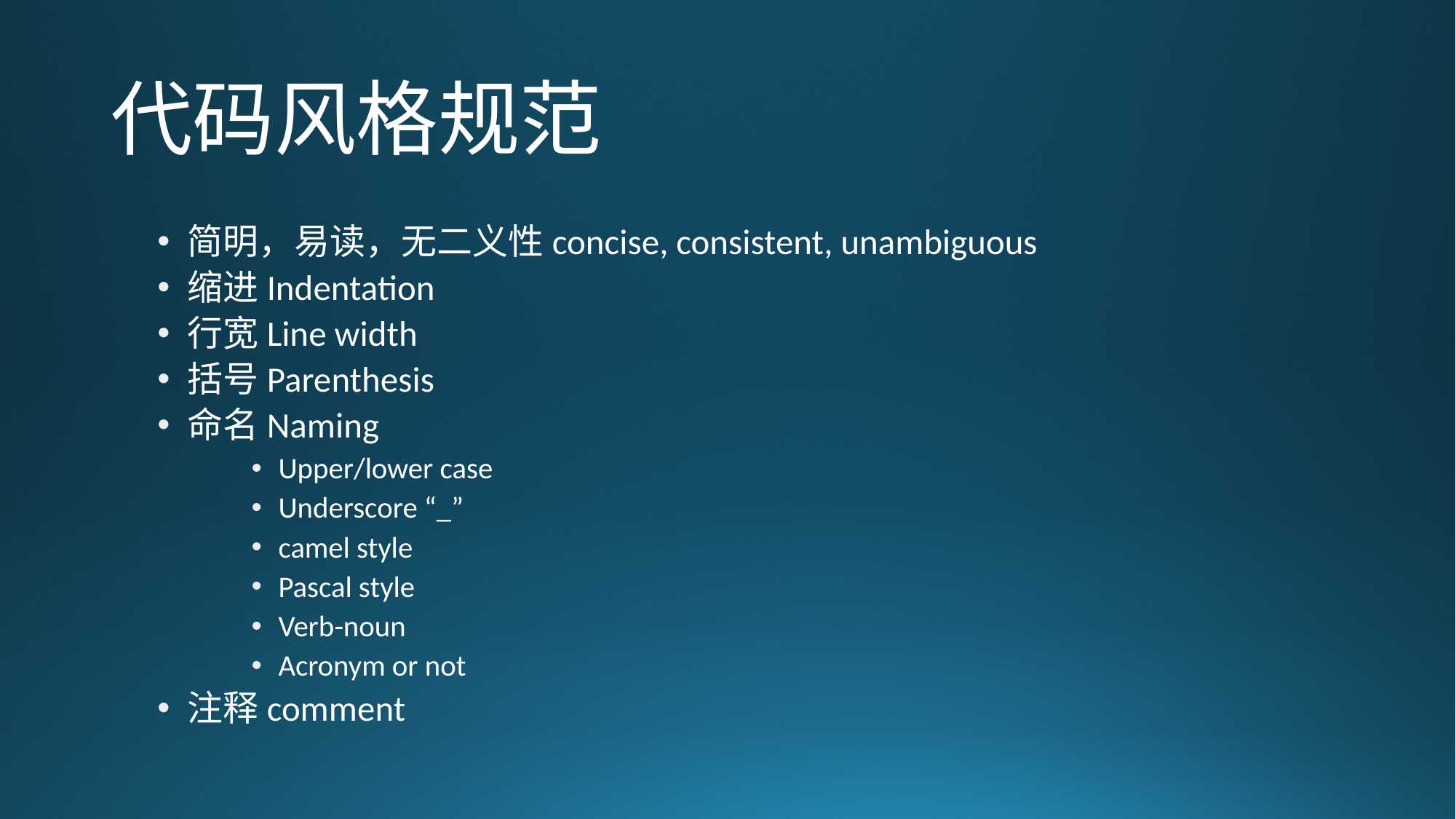

# 代码风格规范
简明，易读，无二义性concise, consistent, unambiguous
缩进Indentation
行宽Line width
括号Parenthesis
命名Naming
Upper/lower case
Underscore “_”
camel style
Pascal style
Verb-noun
Acronym or not
注释comment